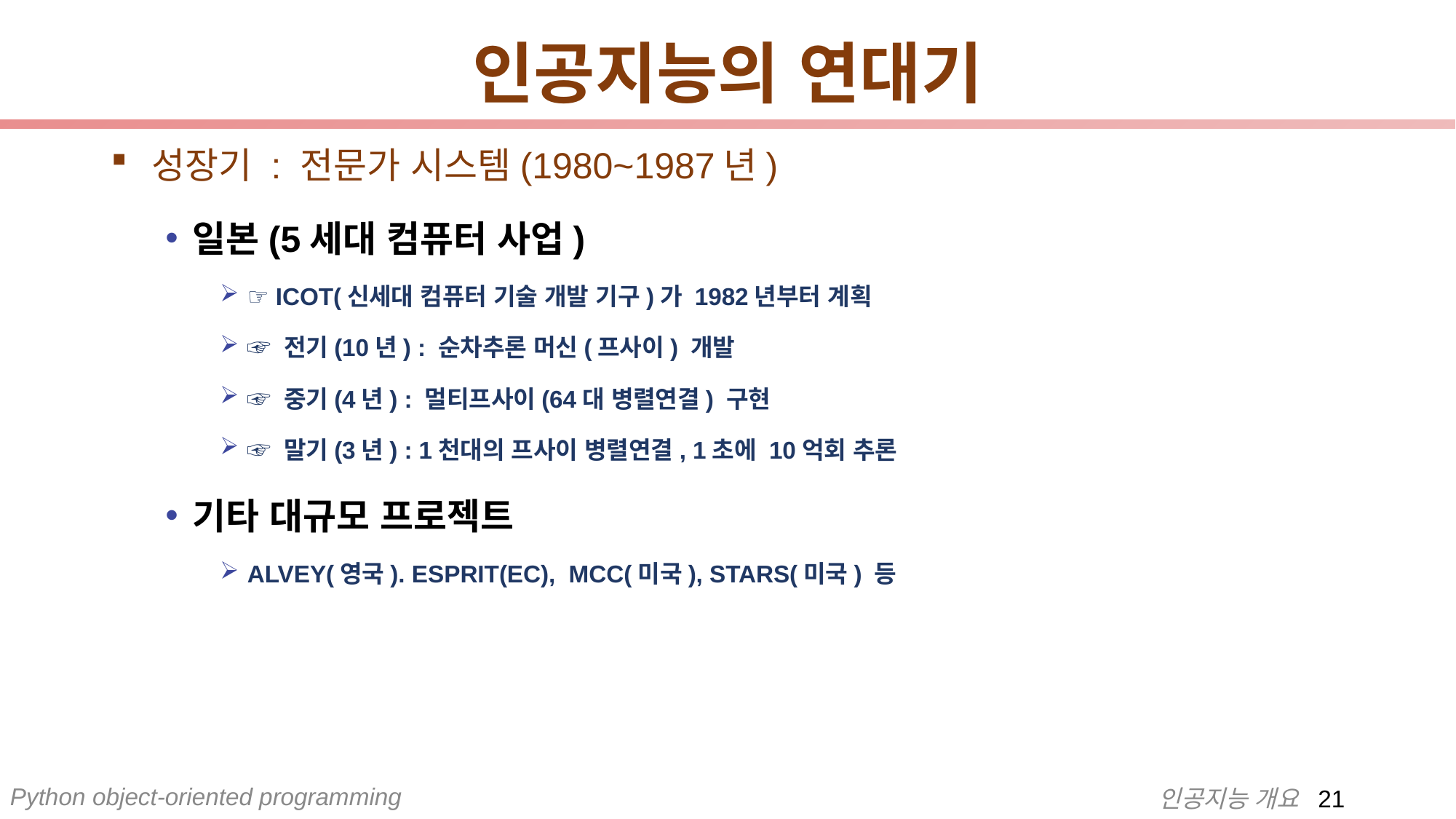

# 인공지능의 연대기
성장기 : 전문가 시스템(1980~1987년)
일본(5세대 컴퓨터 사업)
☞ ICOT(신세대 컴퓨터 기술 개발 기구)가 1982년부터 계획
☞ 전기(10년) : 순차추론 머신(프사이) 개발
☞ 중기(4년) : 멀티프사이(64대 병렬연결) 구현
☞ 말기(3년) : 1천대의 프사이 병렬연결, 1초에 10억회 추론
기타 대규모 프로젝트
ALVEY(영국). ESPRIT(EC),  MCC(미국), STARS(미국) 등